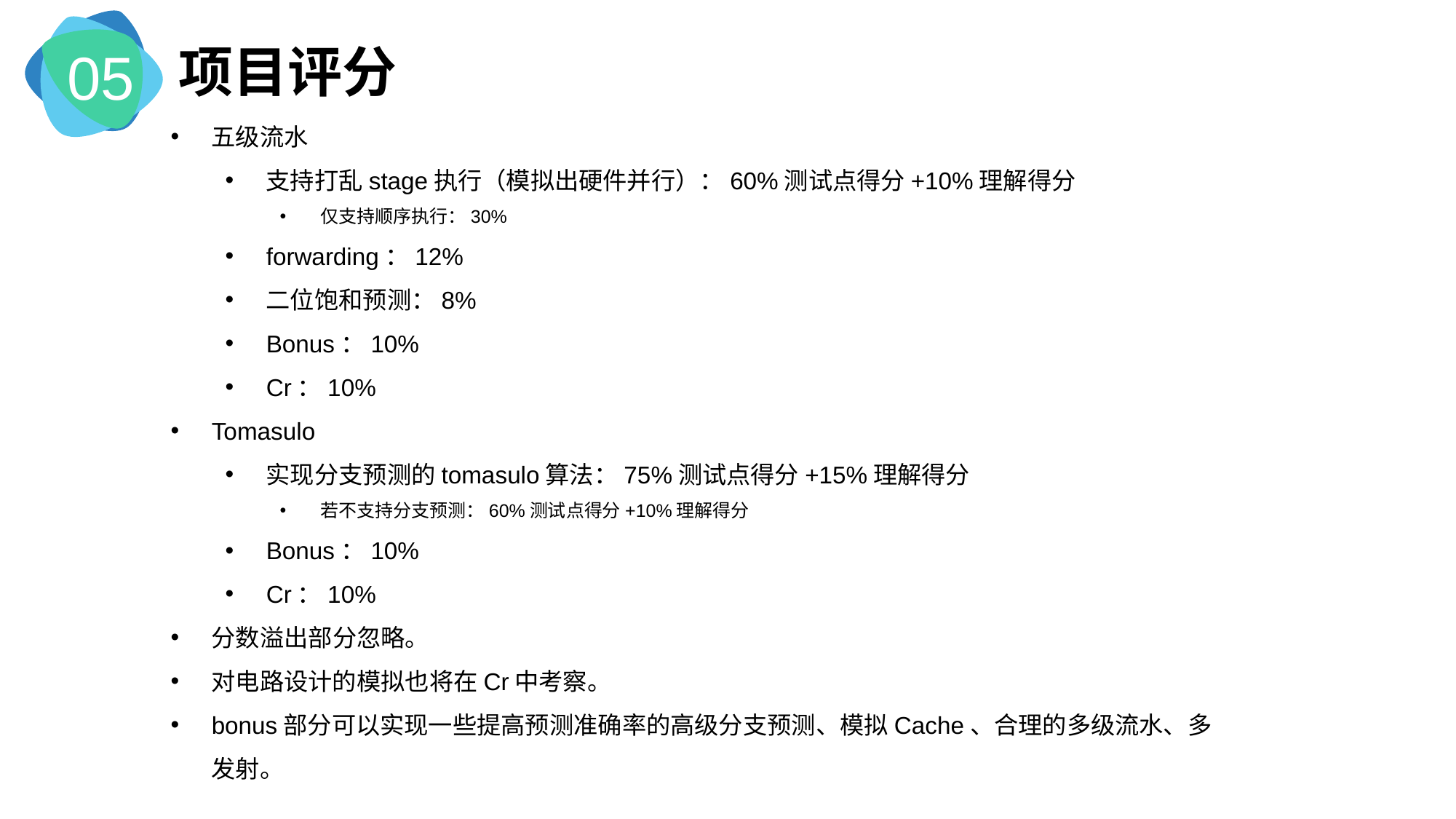

05
项目评分
五级流水
支持打乱stage执行（模拟出硬件并行）：60%测试点得分+10%理解得分
仅支持顺序执行：30%
forwarding：12%
二位饱和预测：8%
Bonus：10%
Cr：10%
Tomasulo
实现分支预测的tomasulo算法：75%测试点得分+15%理解得分
若不支持分支预测：60%测试点得分+10%理解得分
Bonus：10%
Cr：10%
分数溢出部分忽略。
对电路设计的模拟也将在Cr中考察。
bonus部分可以实现一些提高预测准确率的高级分支预测、模拟Cache、合理的多级流水、多发射。